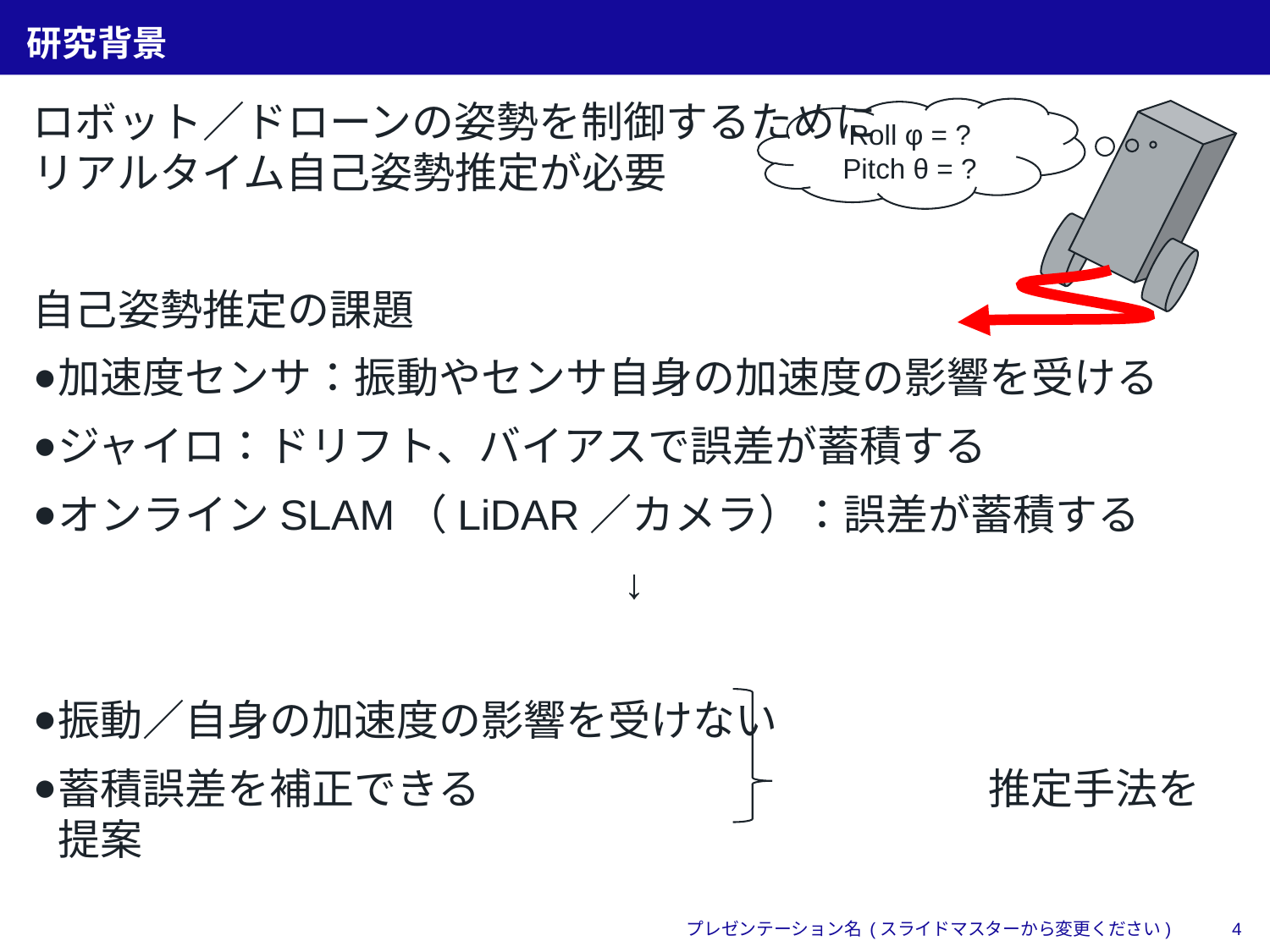

# 研究背景
ロボット／ドローンの姿勢を制御するために
リアルタイム自己姿勢推定が必要

自己姿勢推定の課題
加速度センサ：振動やセンサ自身の加速度の影響を受ける
ジャイロ：ドリフト、バイアスで誤差が蓄積する
オンラインSLAM（LiDAR／カメラ）：誤差が蓄積する
↓

振動／自身の加速度の影響を受けない
蓄積誤差を補正できる　　　　　　　　　　　　推定手法を提案
Roll φ = ?
Pitch θ = ?